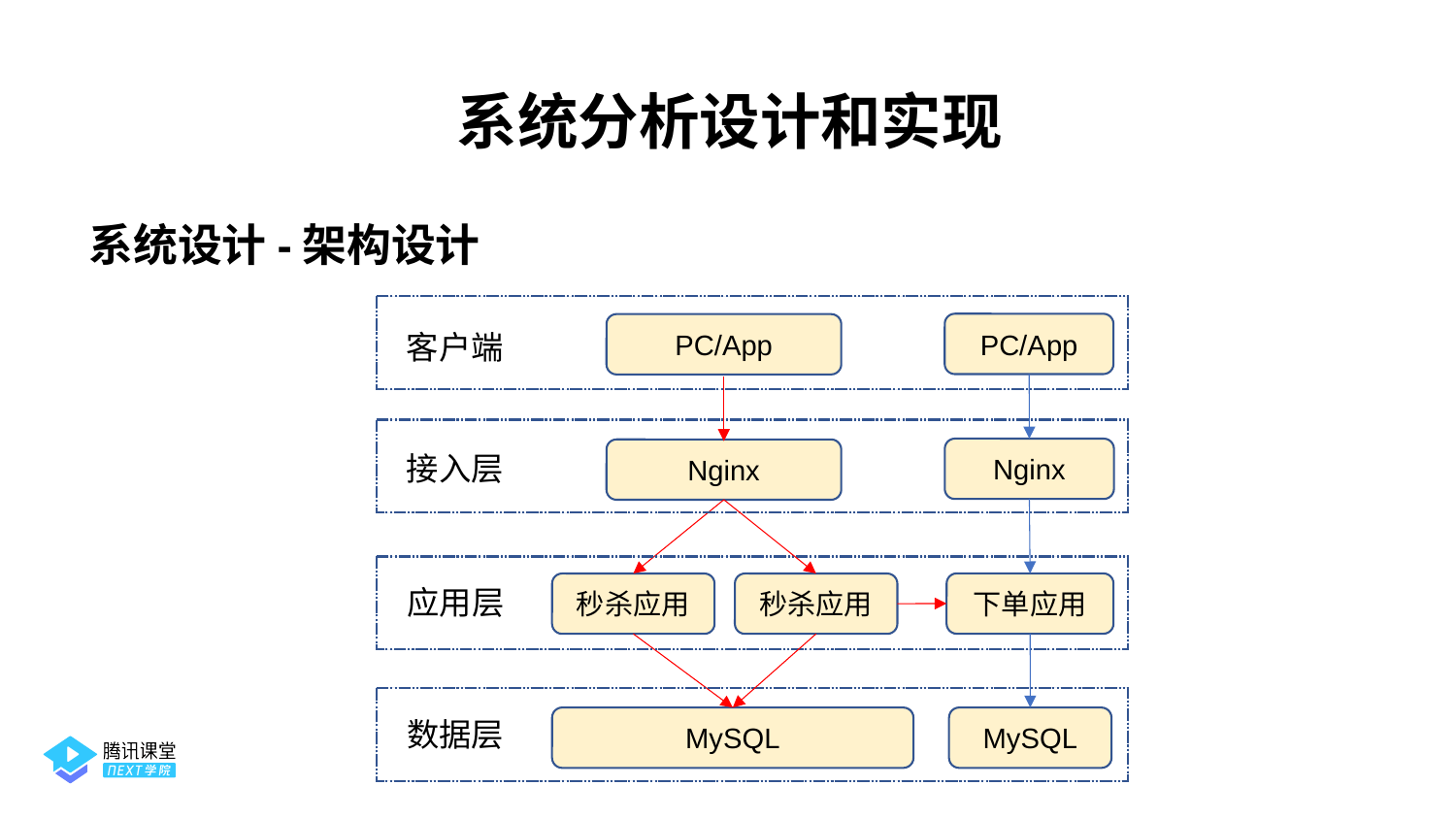

系统分析设计和实现
系统设计-架构设计

PC/App
PC/App
客户端

Nginx
Nginx
接入层

下单应用
秒杀应用
秒杀应用
应用层

数据层
MySQL
MySQL